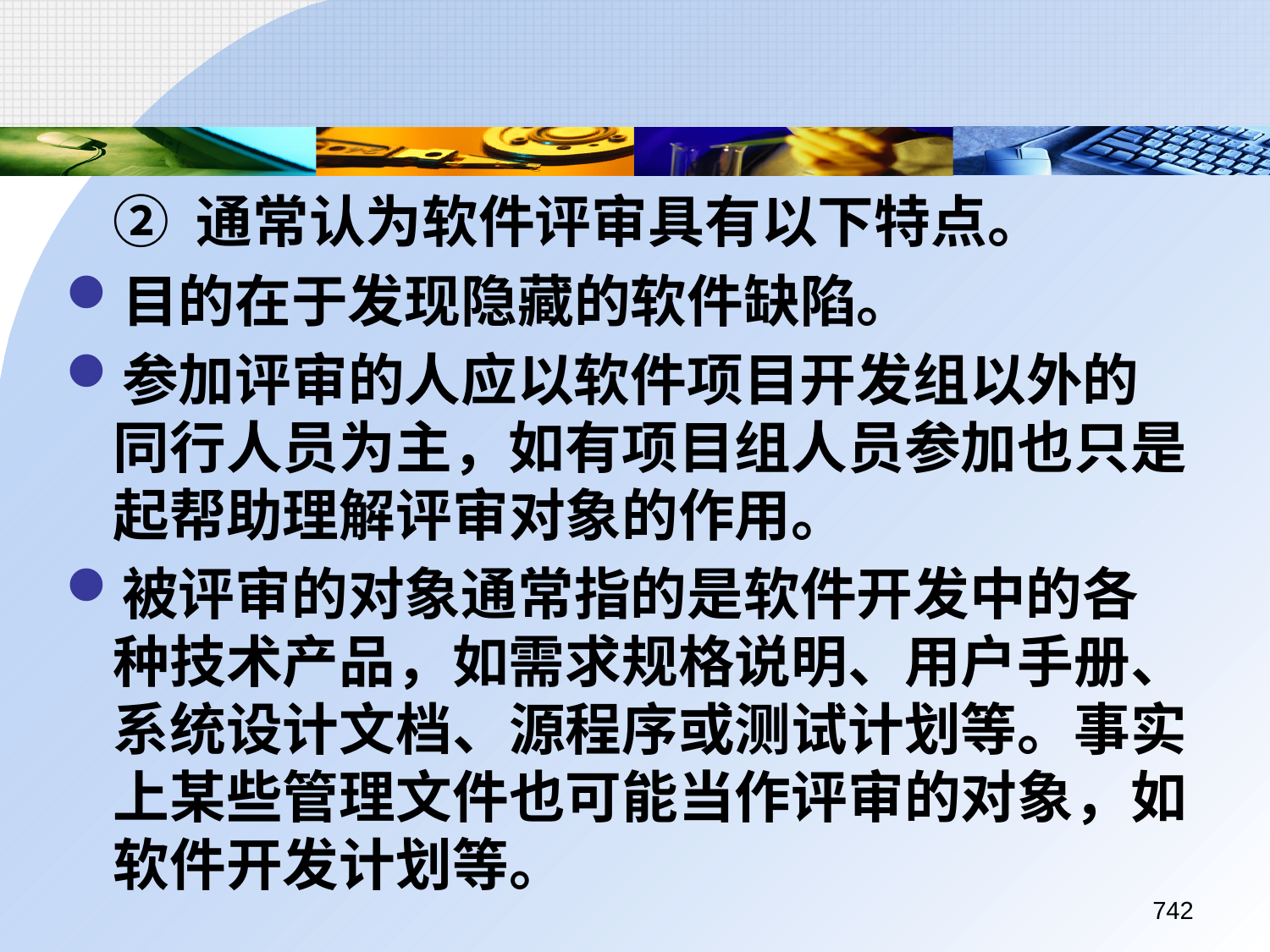

② 通常认为软件评审具有以下特点。
目的在于发现隐藏的软件缺陷。
参加评审的人应以软件项目开发组以外的同行人员为主，如有项目组人员参加也只是起帮助理解评审对象的作用。
被评审的对象通常指的是软件开发中的各种技术产品，如需求规格说明、用户手册、系统设计文档、源程序或测试计划等。事实上某些管理文件也可能当作评审的对象，如软件开发计划等。

742